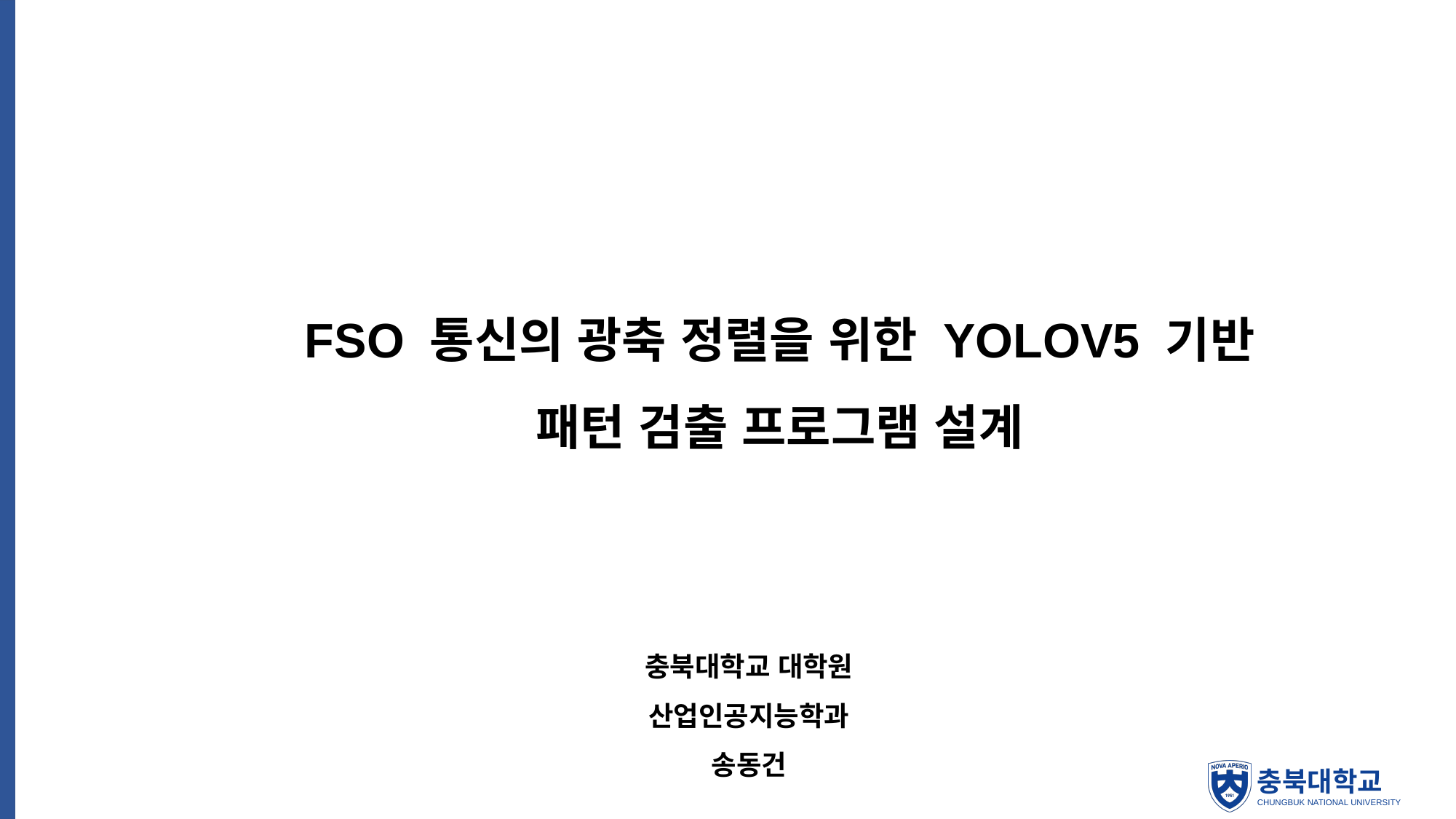

FSO 통신의 광축 정렬을 위한 YOLOV5 기반
패턴 검출 프로그램 설계
충북대학교 대학원
산업인공지능학과
송동건